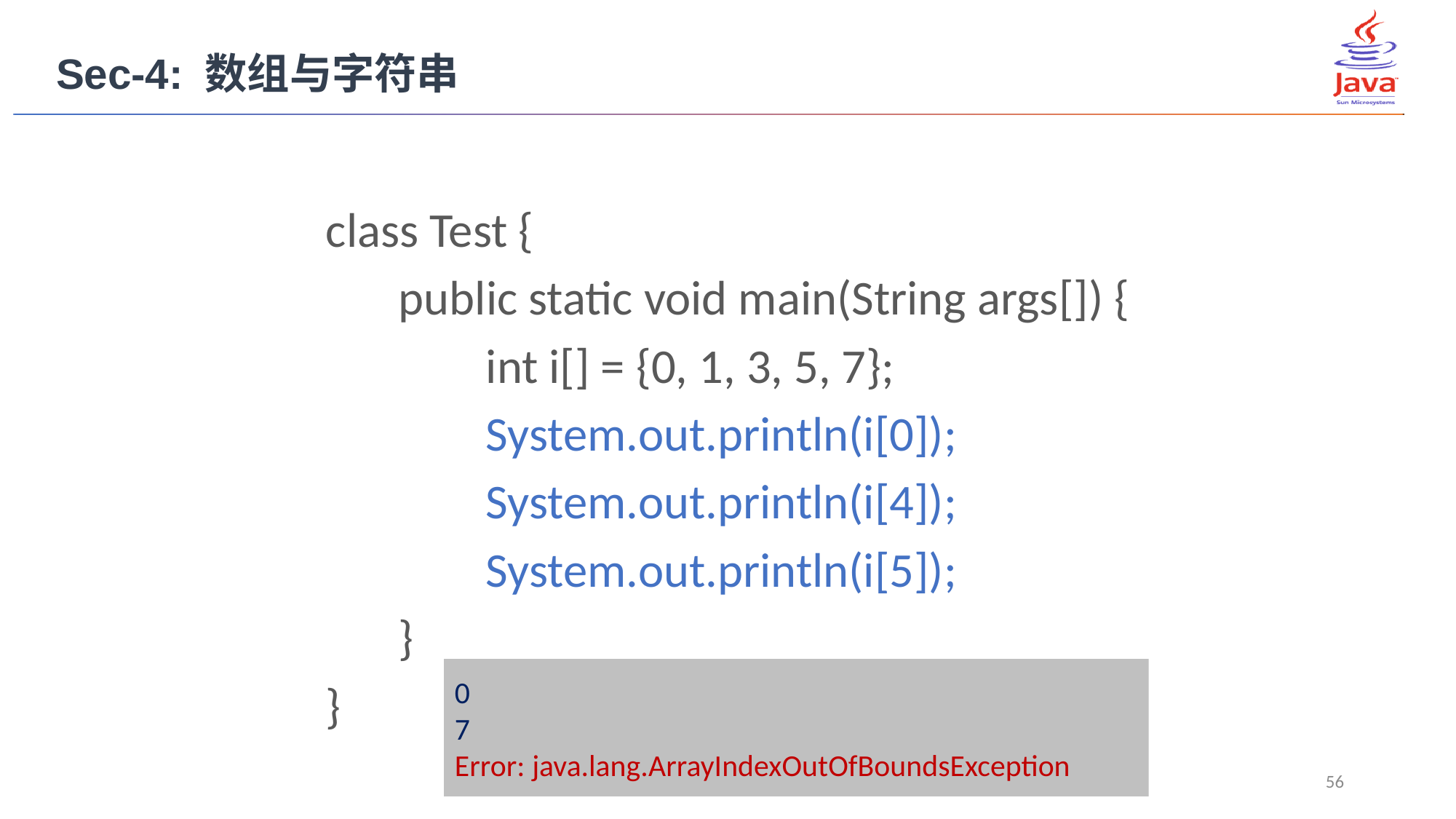

Sec-4: 数组与字符串
class Test {
	public static void main(String args[]) {
	        int i[] = {0, 1, 3, 5, 7};
	        System.out.println(i[0]);
	        System.out.println(i[4]);
	        System.out.println(i[5]);
	}
}
0
7
Error: java.lang.ArrayIndexOutOfBoundsException
56